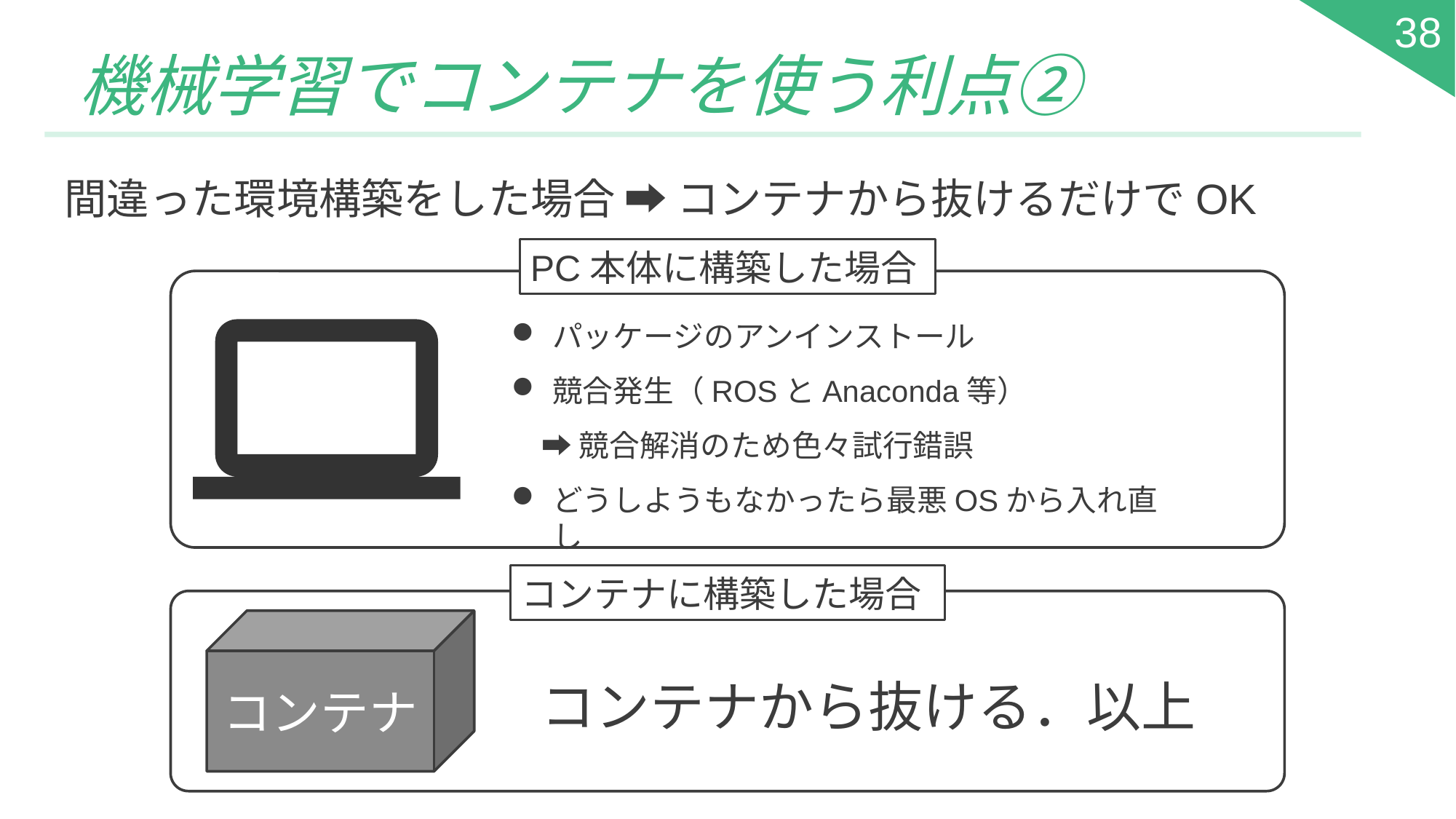

38
# 機械学習でコンテナを使う利点②
間違った環境構築をした場合 ➡ コンテナから抜けるだけでOK
PC本体に構築した場合

パッケージのアンインストール
競合発生（ROSとAnaconda等）
　➡ 競合解消のため色々試行錯誤
どうしようもなかったら最悪OSから入れ直し

コンテナに構築した場合

コンテナ
コンテナから抜ける．以上